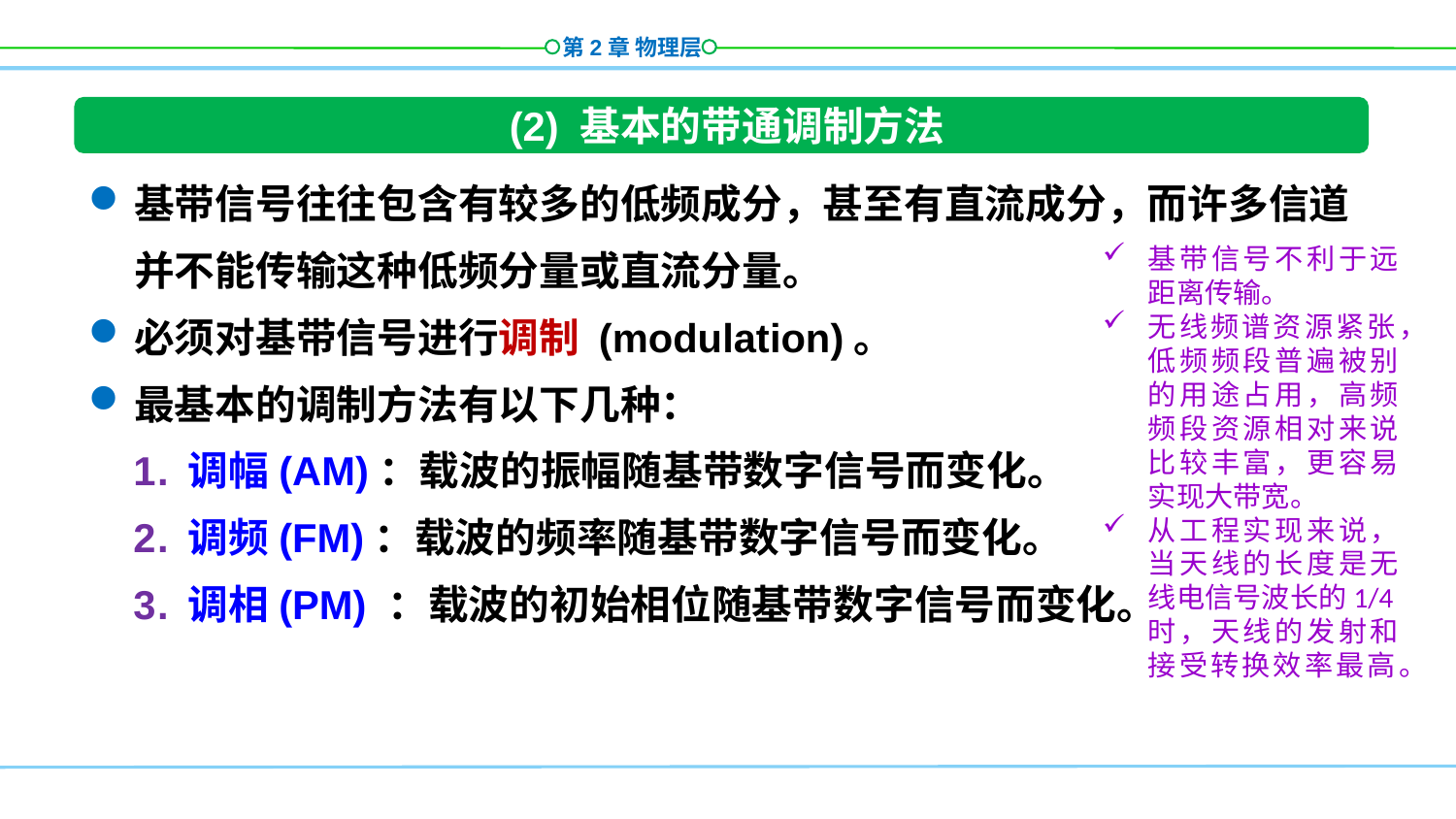

(2) 基本的带通调制方法
基带信号往往包含有较多的低频成分，甚至有直流成分，而许多信道并不能传输这种低频分量或直流分量。
必须对基带信号进行调制 (modulation)。
最基本的调制方法有以下几种：
调幅(AM)：载波的振幅随基带数字信号而变化。
调频(FM)：载波的频率随基带数字信号而变化。
调相(PM) ：载波的初始相位随基带数字信号而变化。
基带信号不利于远距离传输。
无线频谱资源紧张，低频频段普遍被别的用途占用，高频频段资源相对来说比较丰富，更容易实现大带宽。
从工程实现来说，当天线的长度是无线电信号波长的1/4时，天线的发射和接受转换效率最高。